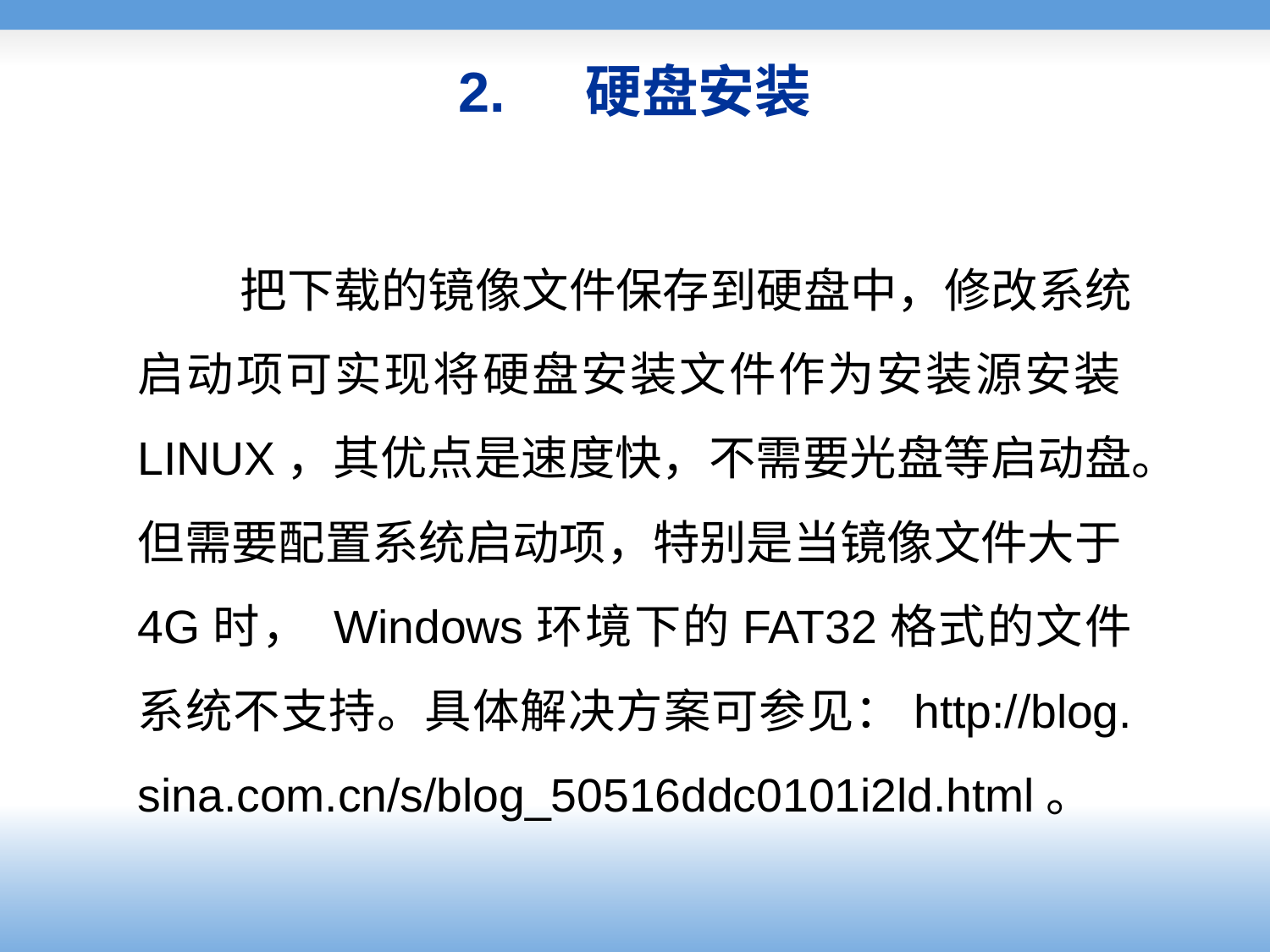

# 2.	硬盘安装
把下载的镜像文件保存到硬盘中，修改系统启动项可实现将硬盘安装文件作为安装源安装LINUX，其优点是速度快，不需要光盘等启动盘。但需要配置系统启动项，特别是当镜像文件大于4G时， Windows环境下的FAT32格式的文件系统不支持。具体解决方案可参见：http://blog.sina.com.cn/s/blog_50516ddc0101i2ld.html。